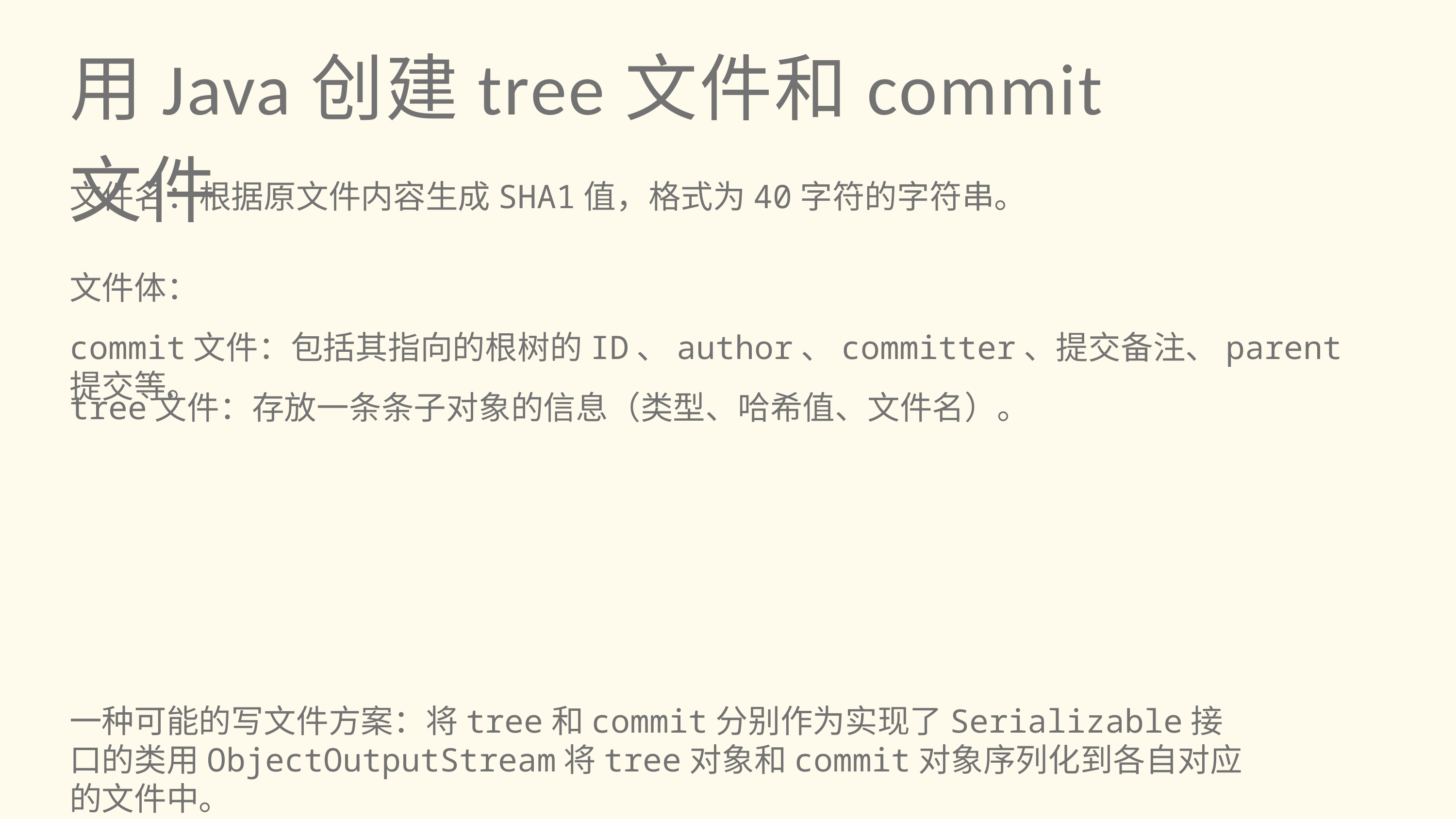

用Java创建tree文件和commit文件
文件名：根据原文件内容生成SHA1值，格式为40字符的字符串。
文件体：
commit文件：包括其指向的根树的ID、author、committer、提交备注、parent提交等。
tree文件：存放一条条子对象的信息（类型、哈希值、文件名）。
一种可能的写文件方案：将tree和commit分别作为实现了Serializable接口的类用ObjectOutputStream将tree对象和commit对象序列化到各自对应的文件中。